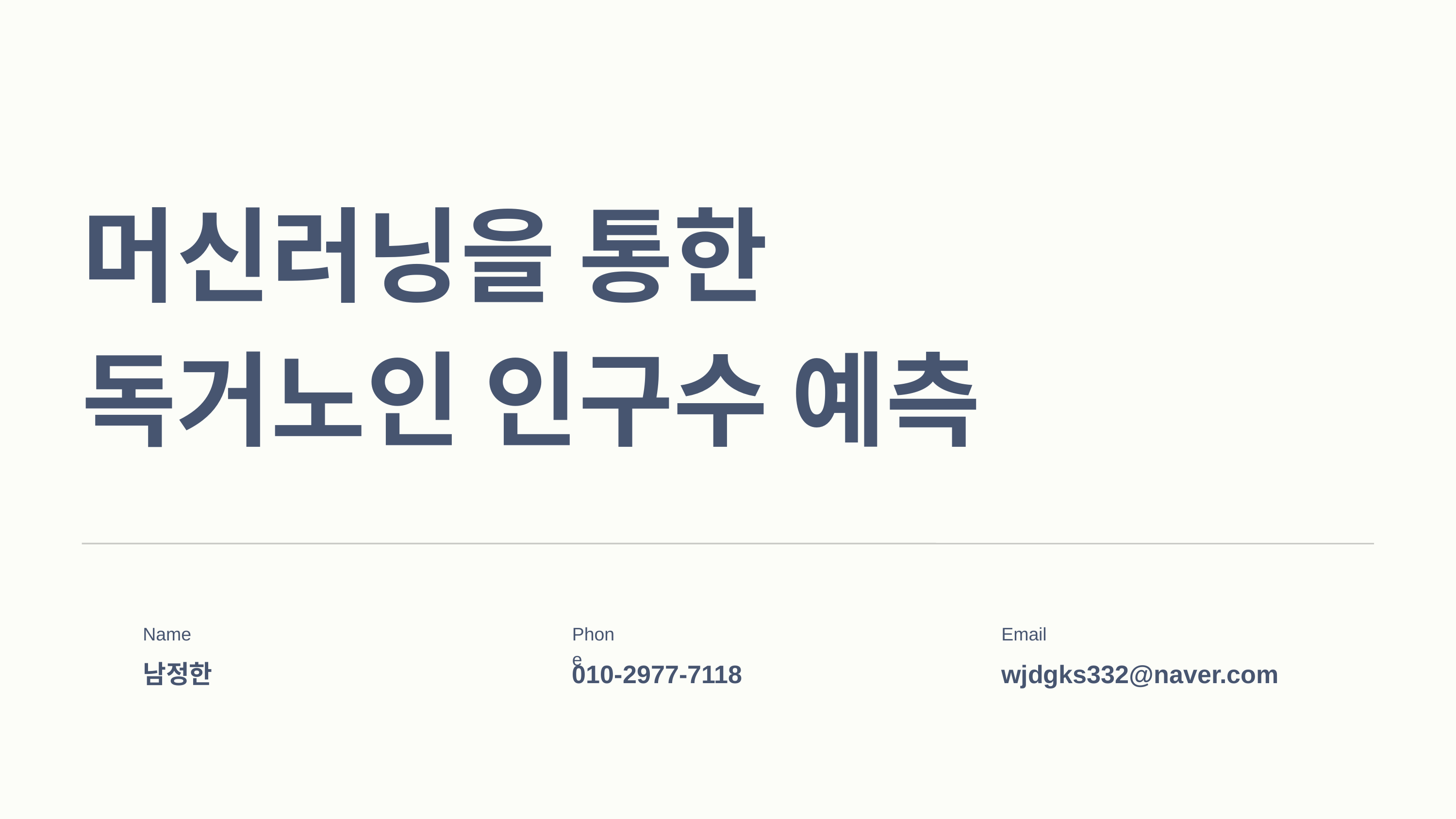

머신러닝을 통한
독거노인 인구수 예측

Email
wjdgks332@naver.com
Name
남정한
Phone
010-2977-7118